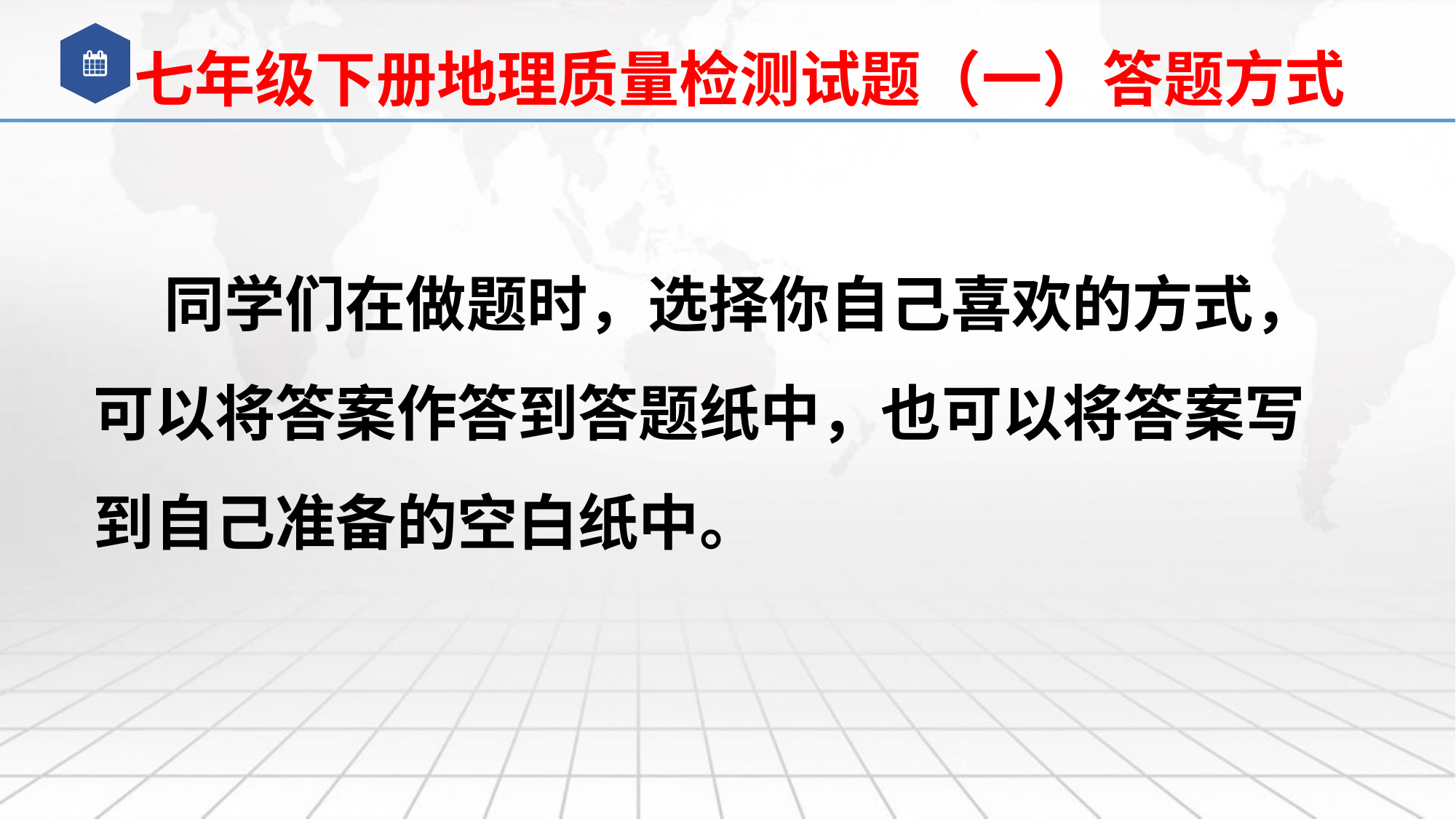

七年级下册地理质量检测试题（一）答题方式

    同学们在做题时，选择你自己喜欢的方式，可以将答案作答到答题纸中，也可以将答案写到自己准备的空白纸中。